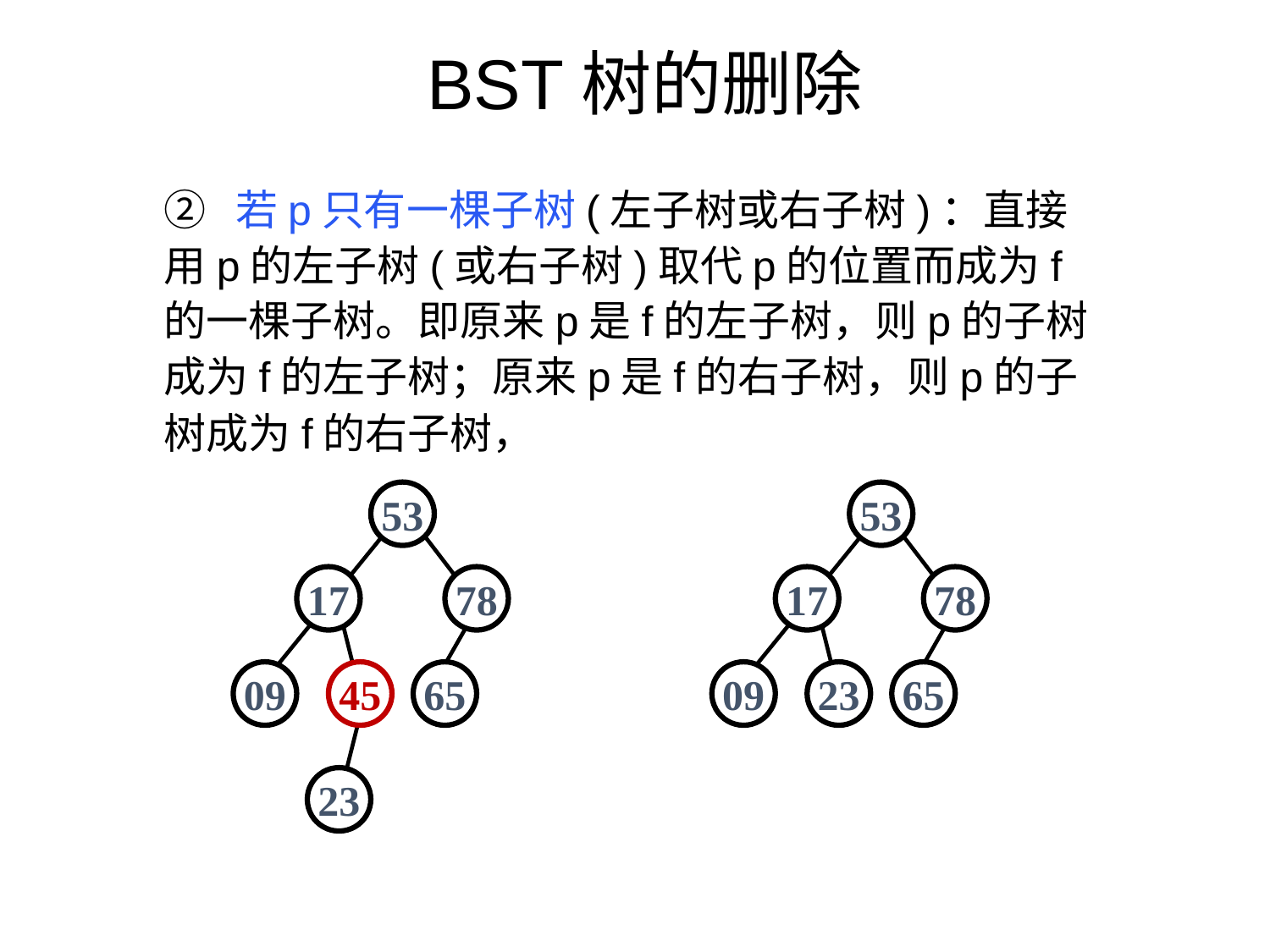

BST树的删除
②  若p只有一棵子树(左子树或右子树)：直接用p的左子树(或右子树)取代p的位置而成为f的一棵子树。即原来p是f的左子树，则p的子树成为f的左子树；原来p是f的右子树，则p的子树成为f的右子树，
53
53

17
78
17
78

09
45
65
09
23
65

23